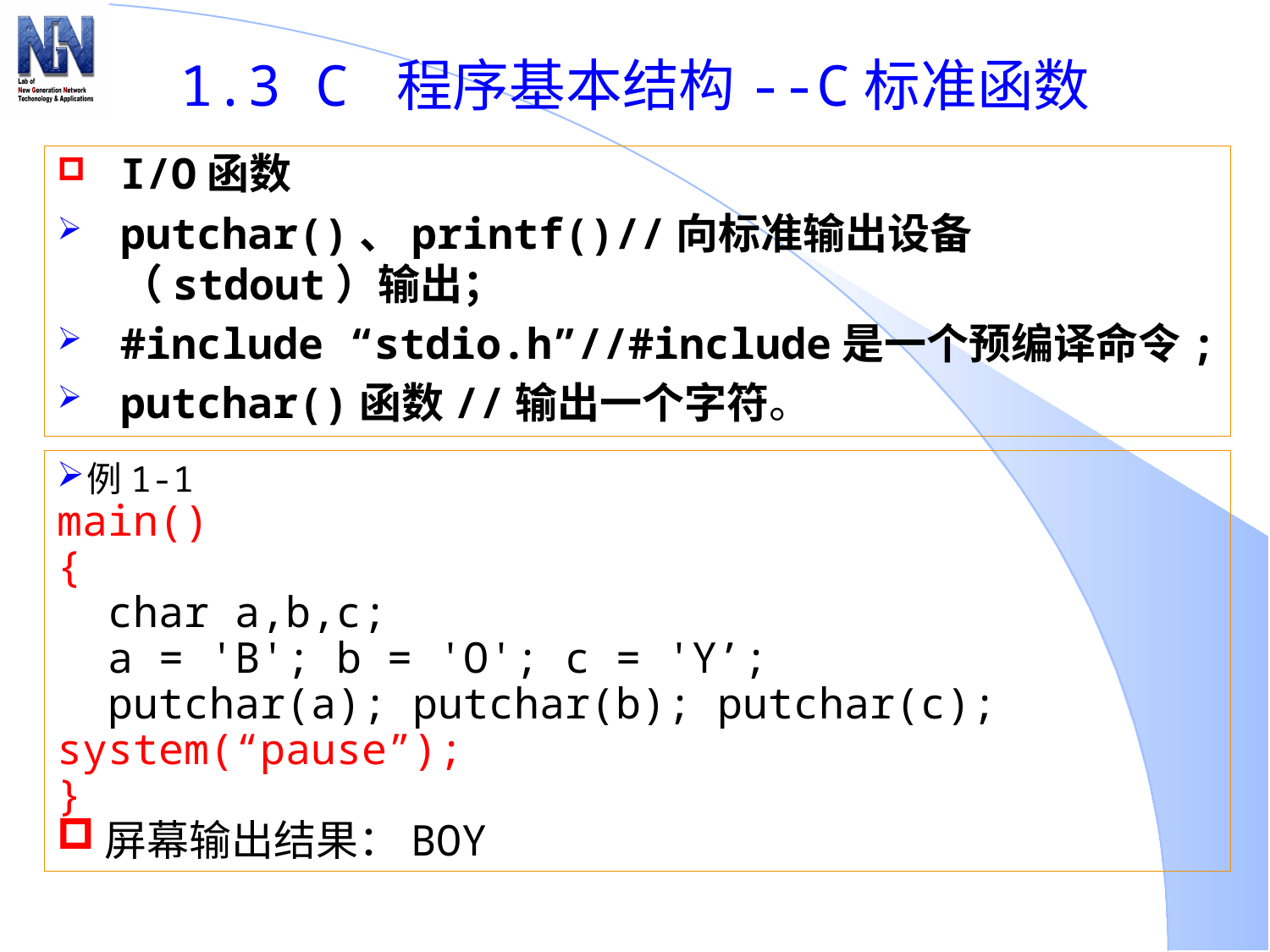

# 1.3 C 程序基本结构--C标准函数
I/O函数
putchar()、printf()//向标准输出设备（stdout）输出；
#include “stdio.h”//#include是一个预编译命令;
putchar()函数//输出一个字符。
例1-1
main()
{
  char a,b,c;
  a = 'B'; b = 'O'; c = 'Y’;
  putchar(a); putchar(b); putchar(c);
system(“pause”);
}
屏幕输出结果：BOY